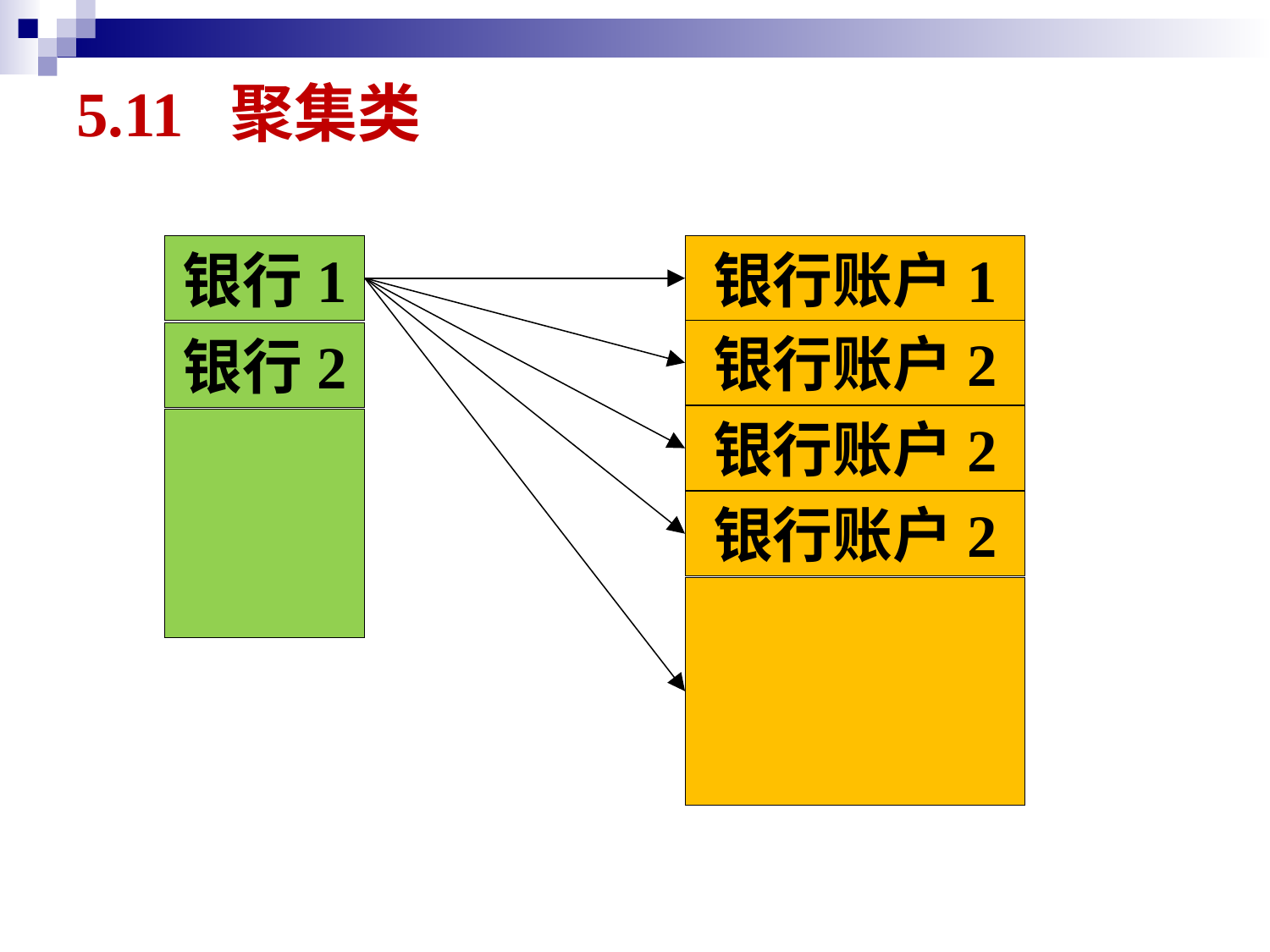

# 5.11  聚集类
银行1
银行账户1
银行账户2
银行2
银行账户2

银行账户2